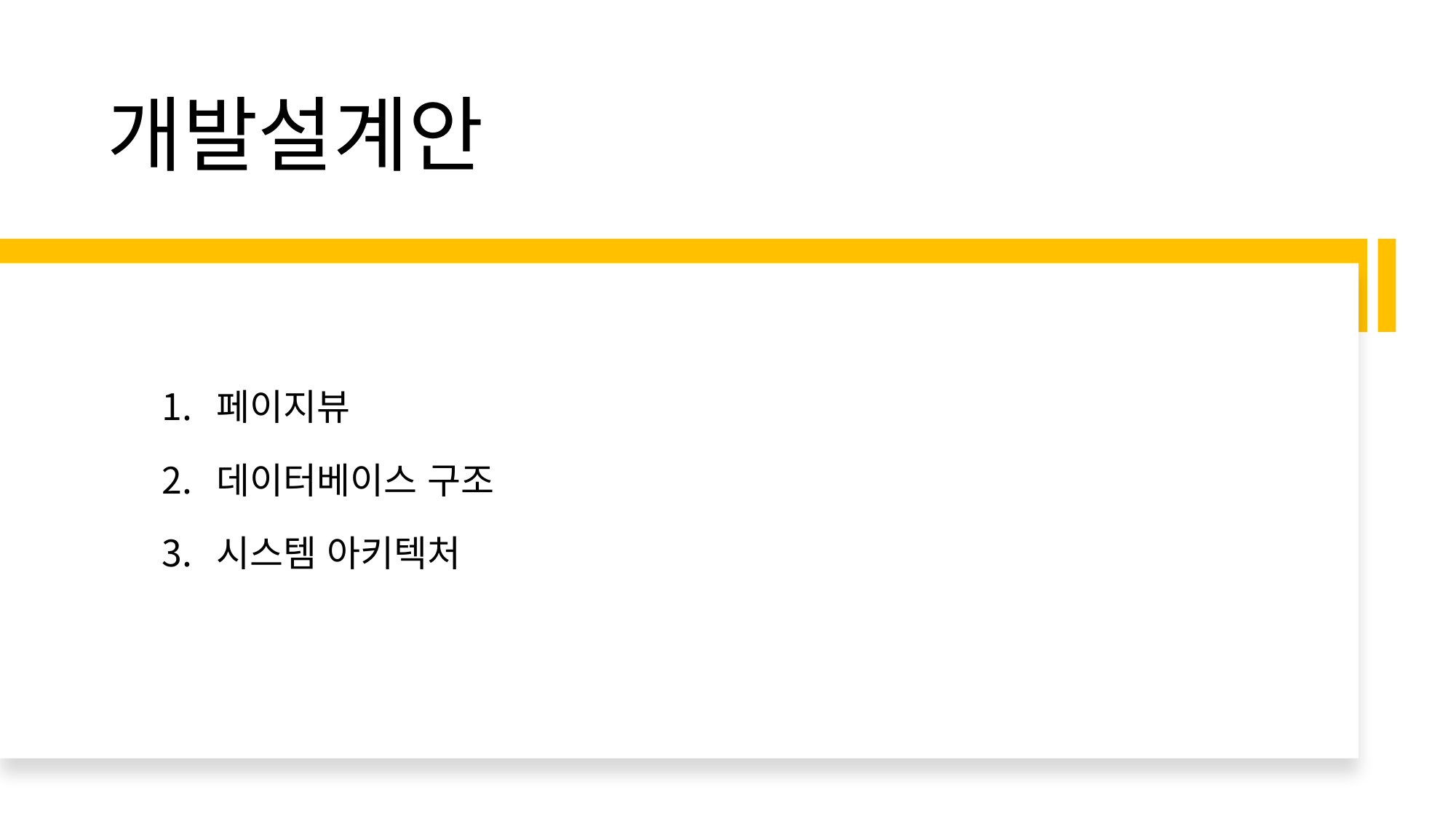

# 개발설계안

페이지뷰
데이터베이스 구조
시스템 아키텍처